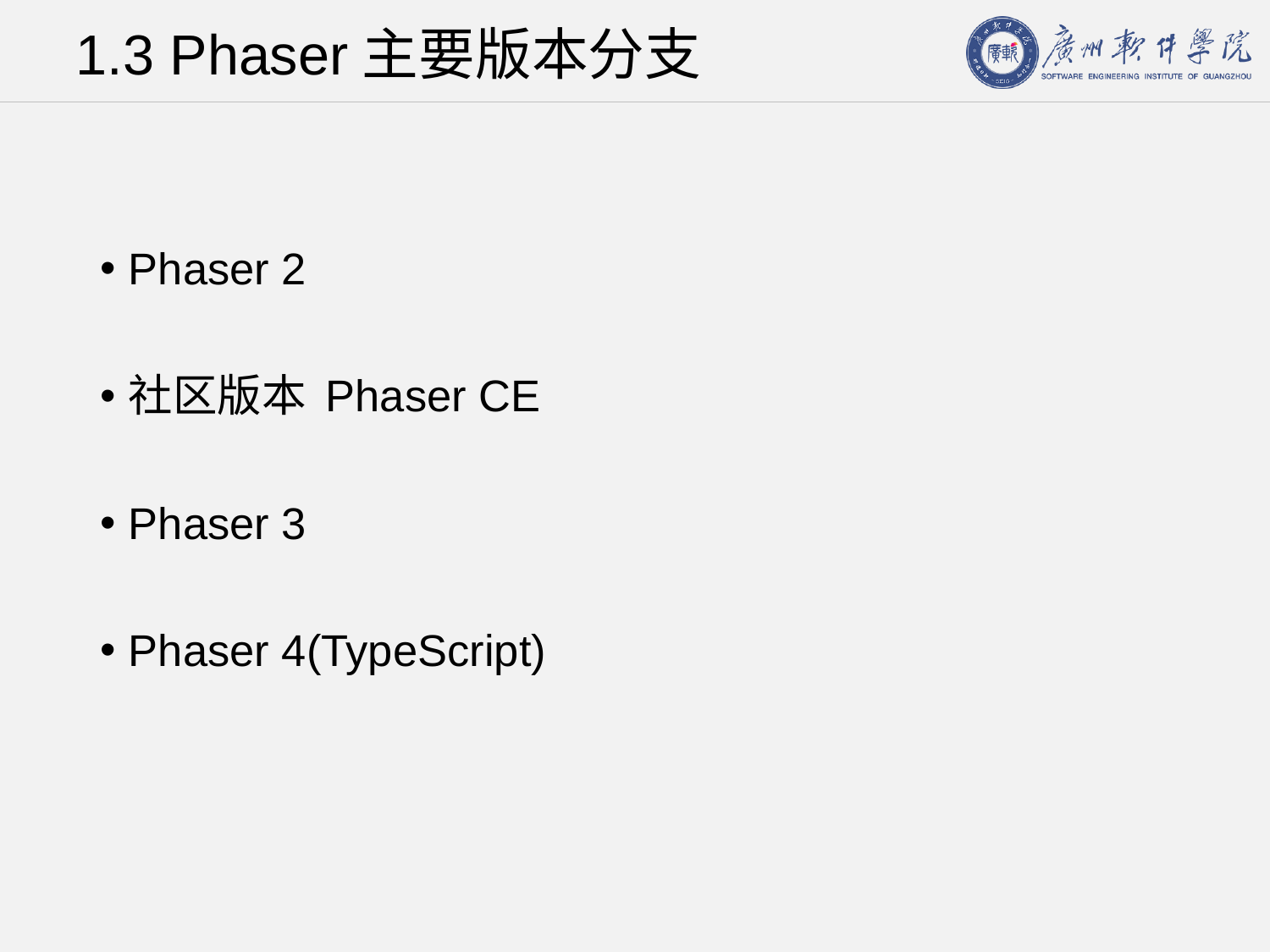

# 1.3 Phaser主要版本分支
Phaser 2

社区版本 Phaser CE

Phaser 3

Phaser 4(TypeScript)